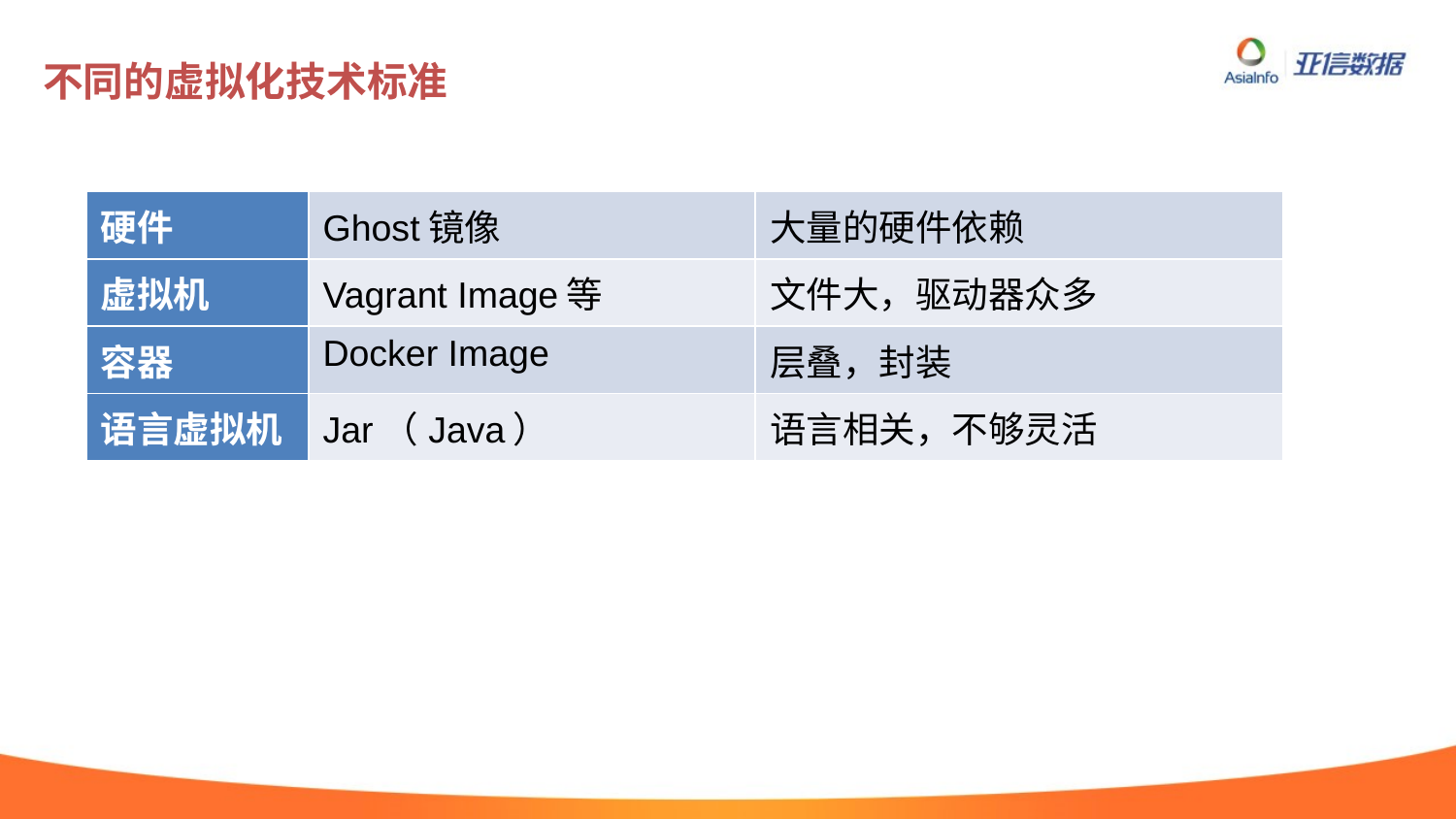

# 不同的虚拟化技术标准
| 硬件 | Ghost镜像 | 大量的硬件依赖 |
| --- | --- | --- |
| 虚拟机 | Vagrant Image等 | 文件大，驱动器众多 |
| 容器 | Docker Image | 层叠，封装 |
| 语言虚拟机 | Jar（Java） | 语言相关，不够灵活 |